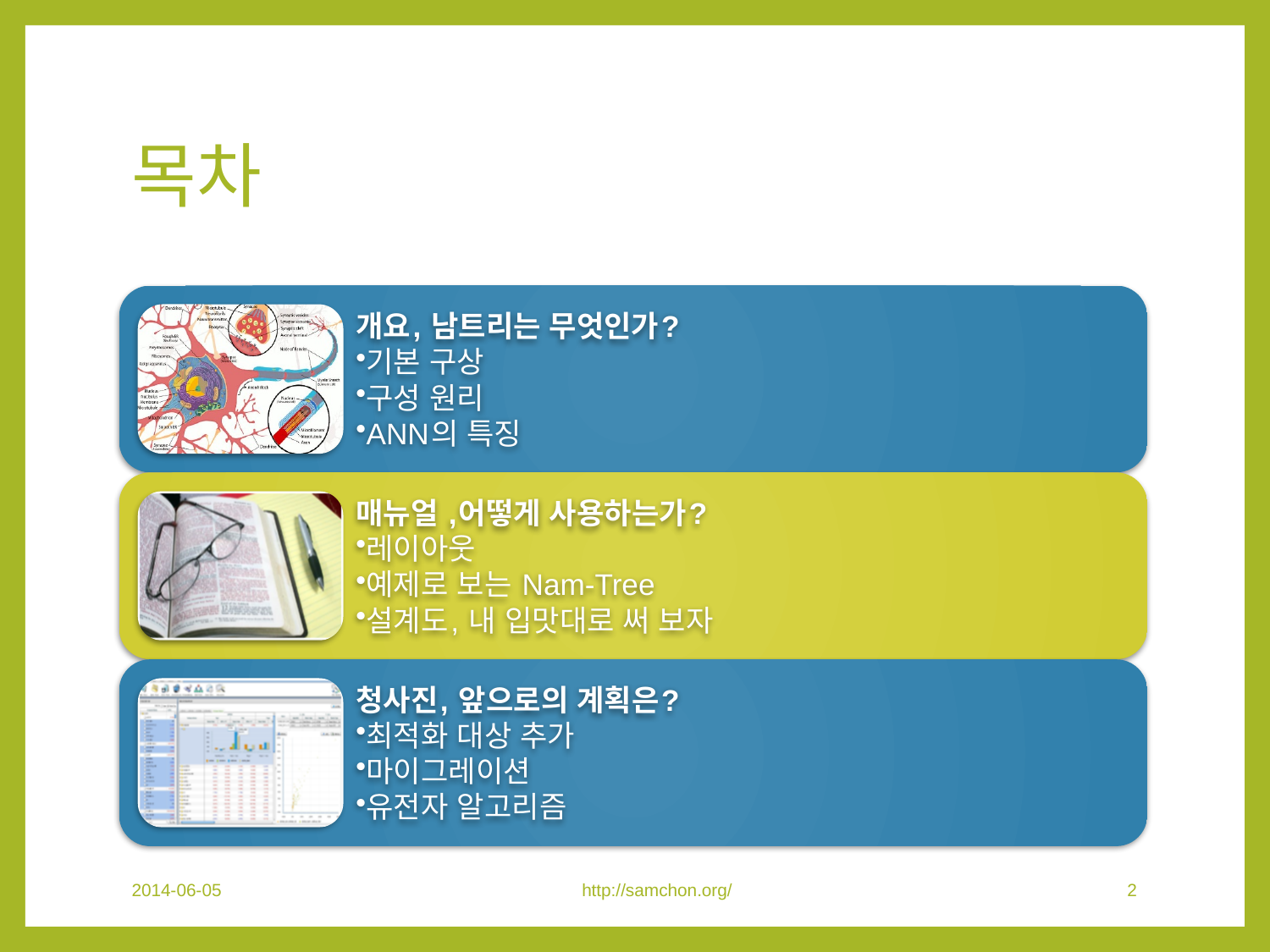

# 목차
개요, 남트리는 무엇인가?
기본 구상
구성 원리
매뉴얼 ,어떻게 사용하는가?
레이아웃
예제로 보는 Nam-Tree
청사진, 앞으로의 계획은?
유전자 알고리즘
ANN의 특징
설계도, 내 입맛대로 써 보자
최적화 대상 추가
마이그레이션
2014-06-05
http://samchon.org/
2